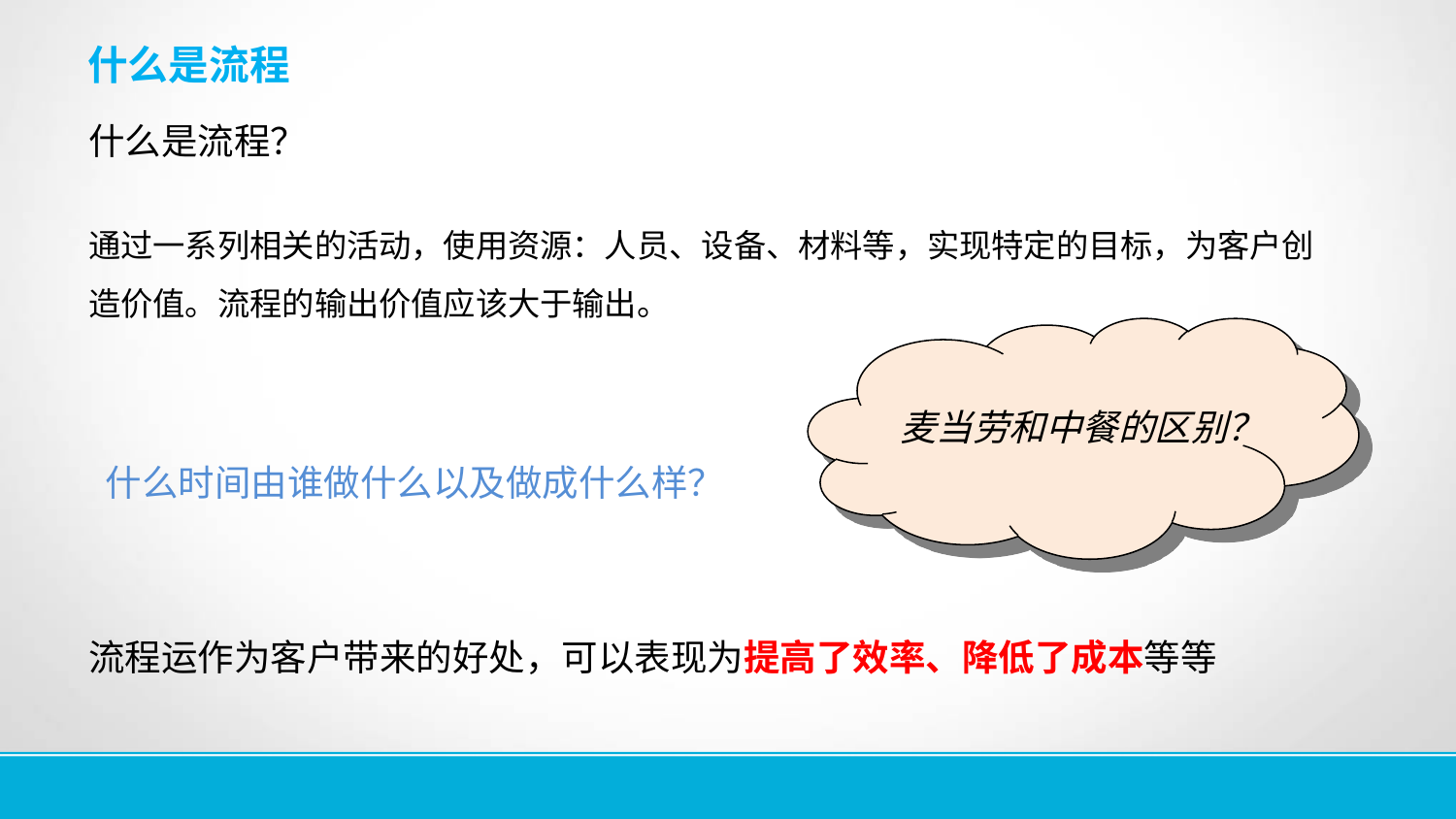

什么是流程
什么是流程？

通过一系列相关的活动，使用资源：人员、设备、材料等，实现特定的目标，为客户创造价值。流程的输出价值应该大于输出。

 什么时间由谁做什么以及做成什么样？

流程运作为客户带来的好处，可以表现为提高了效率、降低了成本等等

麦当劳和中餐的区别？